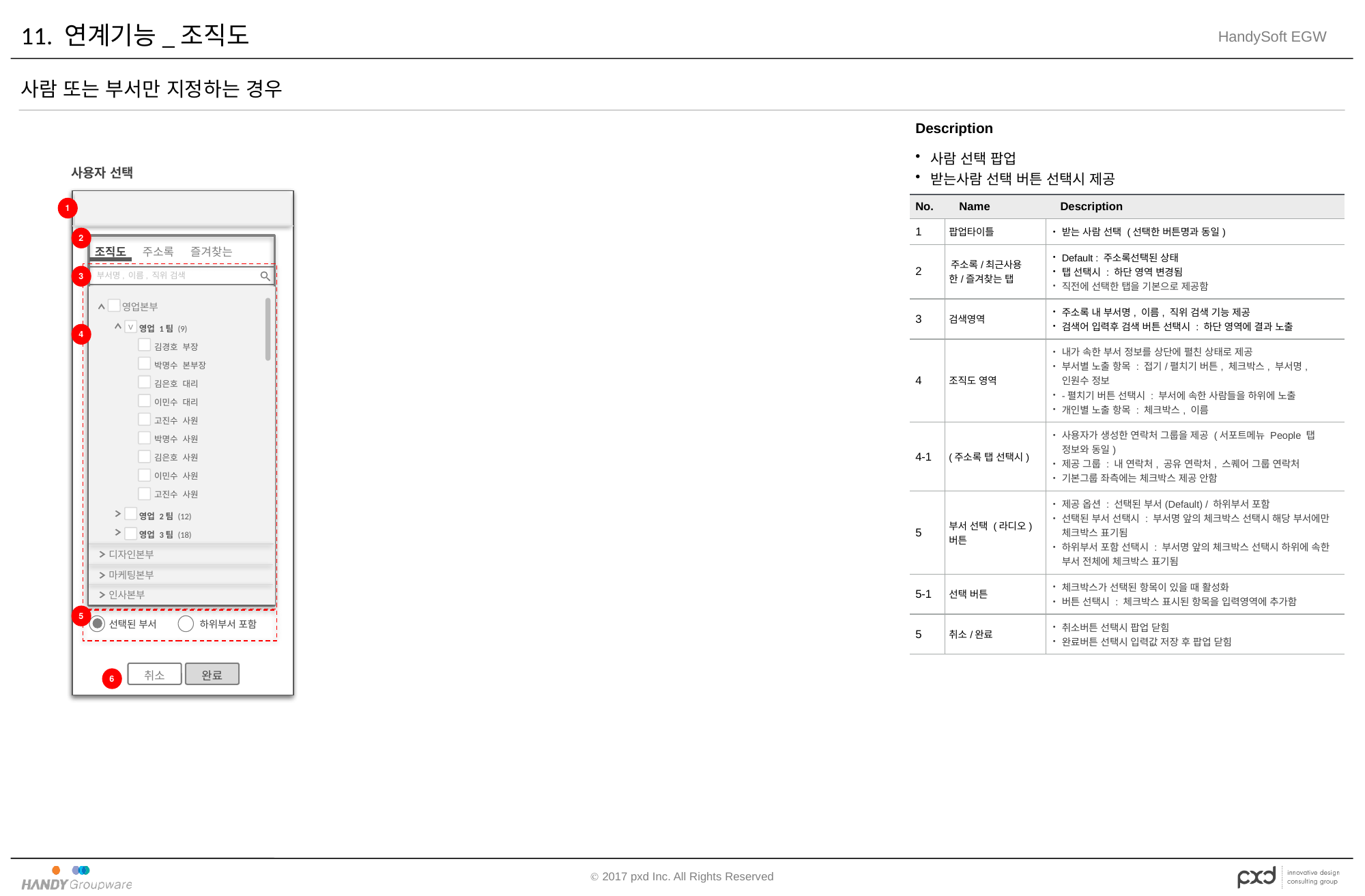

# 11. 연계기능_조직도
사람 또는 부서만 지정하는 경우
| Description |  |  |
| --- | --- | --- |
| 사람 선택 팝업 받는사람 선택 버튼 선택시 제공 |  |  |
| No. | Name | Description |
| 1 | 팝업타이틀 | 받는 사람 선택 (선택한 버튼명과 동일) |
| 2 | 주소록/최근사용한/즐겨찾는 탭 | Default : 주소록선택된 상태 탭 선택시 : 하단 영역 변경됨 직전에 선택한 탭을 기본으로 제공함 |
| 3 | 검색영역 | 주소록 내 부서명, 이름, 직위 검색 기능 제공 검색어 입력후 검색 버튼 선택시 : 하단 영역에 결과 노출 |
| 4 | 조직도 영역 | 내가 속한 부서 정보를 상단에 펼친 상태로 제공 부서별 노출 항목 : 접기/펼치기 버튼, 체크박스, 부서명, 인원수 정보 -펼치기 버튼 선택시 : 부서에 속한 사람들을 하위에 노출 개인별 노출 항목 : 체크박스, 이름 |
| 4-1 | (주소록 탭 선택시) | 사용자가 생성한 연락처 그룹을 제공 (서포트메뉴 People 탭 정보와 동일) 제공 그룹 : 내 연락처, 공유 연락처, 스퀘어 그룹 연락처 기본그룹 좌측에는 체크박스 제공 안함 |
| 5 | 부서 선택 (라디오) 버튼 | 제공 옵션 : 선택된 부서(Default) / 하위부서 포함 선택된 부서 선택시 : 부서명 앞의 체크박스 선택시 해당 부서에만 체크박스 표기됨 하위부서 포함 선택시 : 부서명 앞의 체크박스 선택시 하위에 속한 부서 전체에 체크박스 표기됨 |
| 5-1 | 선택 버튼 | 체크박스가 선택된 항목이 있을 때 활성화 버튼 선택시 : 체크박스 표시된 항목을 입력영역에 추가함 |
| 5 | 취소/완료 | 취소버튼 선택시 팝업 닫힘 완료버튼 선택시 입력값 저장 후 팝업 닫힘 |
사용자 선택

1

2

조직도     주소록     즐겨찾는

3

부서명, 이름, 직위 검색

영업본부

영업 1팀 (9)
김경호  부장
박명수  본부장
김은호  대리
이민수  대리
고진수  사원
박명수  사원
김은호  사원
이민수  사원
고진수  사원

V
4

영업 2팀 (12)
영업 3팀 (18)

디자인본부

마케팅본부

인사본부

5

선택된 부서
하위부서 포함
취소
완료
6